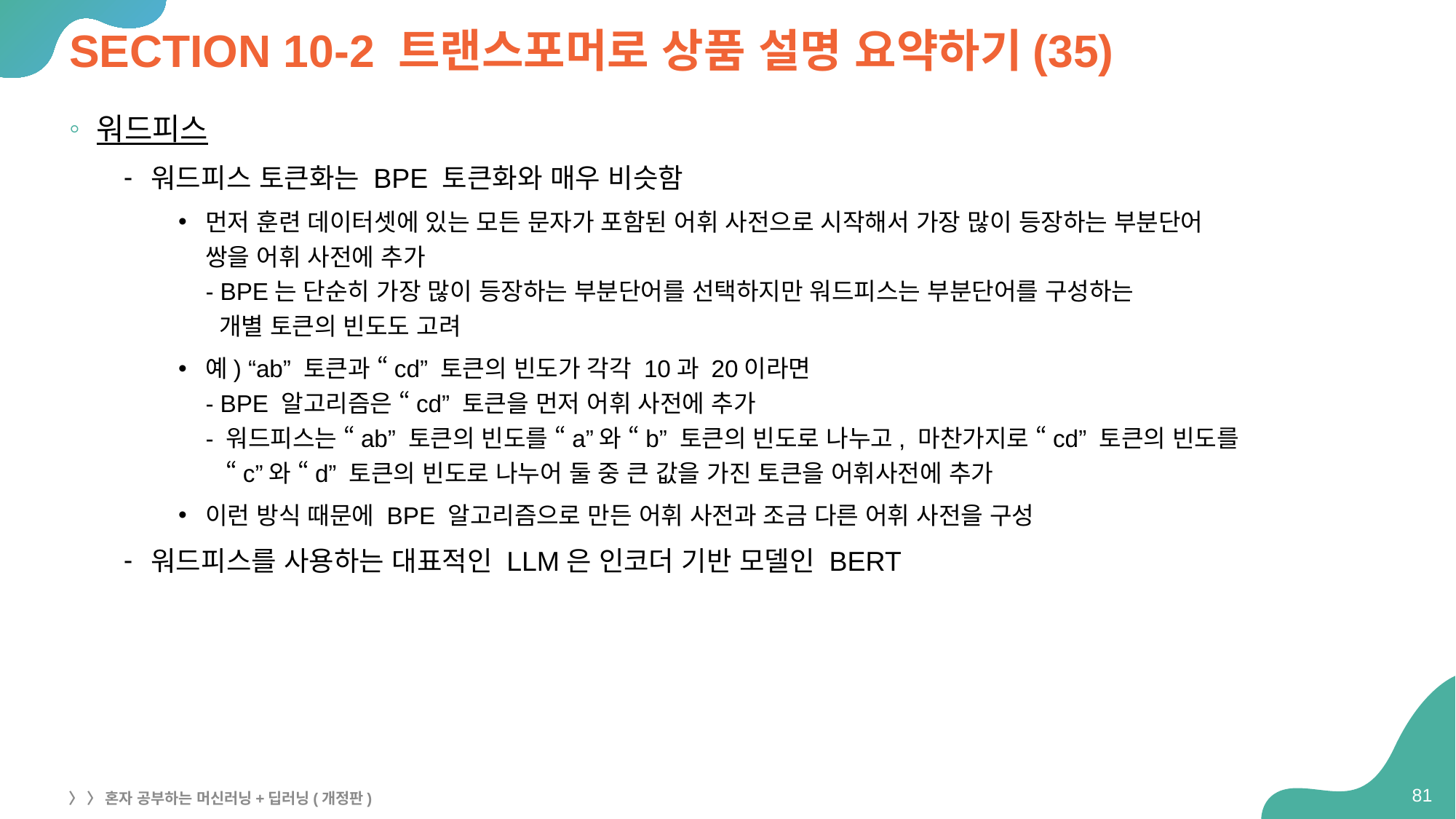

# SECTION 10-2 트랜스포머로 상품 설명 요약하기(35)
워드피스
워드피스 토큰화는 BPE 토큰화와 매우 비슷함
먼저 훈련 데이터셋에 있는 모든 문자가 포함된 어휘 사전으로 시작해서 가장 많이 등장하는 부분단어
쌍을 어휘 사전에 추가
- BPE는 단순히 가장 많이 등장하는 부분단어를 선택하지만 워드피스는 부분단어를 구성하는
  개별 토큰의 빈도도 고려
예) “ab” 토큰과 “cd” 토큰의 빈도가 각각 10과 20이라면
- BPE 알고리즘은 “cd” 토큰을 먼저 어휘 사전에 추가
- 워드피스는 “ab” 토큰의 빈도를 “a”와 “b” 토큰의 빈도로 나누고, 마찬가지로 “cd” 토큰의 빈도를
   “c”와 “d” 토큰의 빈도로 나누어 둘 중 큰 값을 가진 토큰을 어휘사전에 추가
이런 방식 때문에 BPE 알고리즘으로 만든 어휘 사전과 조금 다른 어휘 사전을 구성
워드피스를 사용하는 대표적인 LLM은 인코더 기반 모델인 BERT
81
〉 〉 혼자 공부하는 머신러닝+딥러닝(개정판)